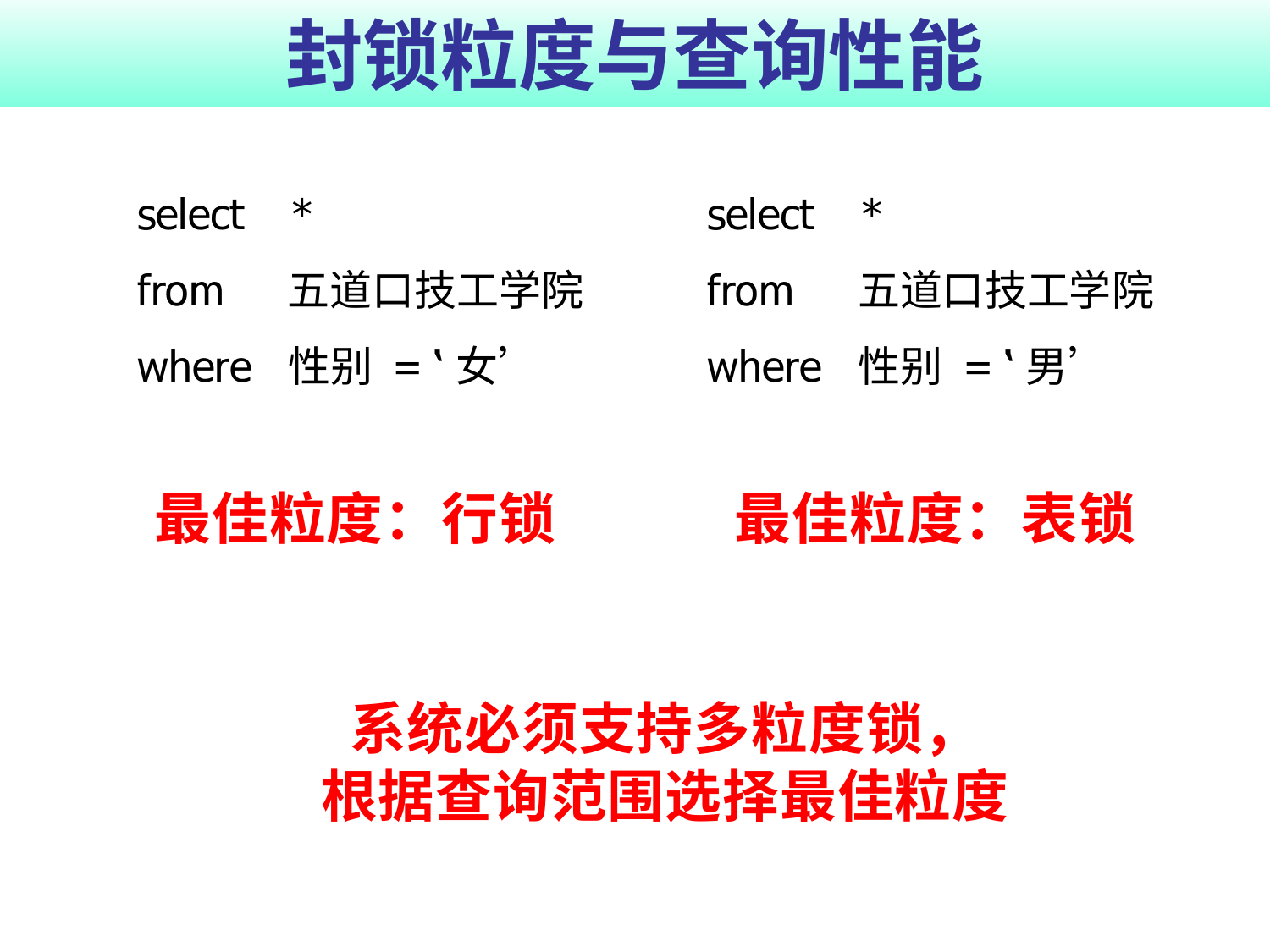

# 封锁粒度与查询性能
select 	  *
from	 五道口技工学院
where  性别 = ‘女’
select 	  *
from	 五道口技工学院
where  性别 = ‘男’
最佳粒度：行锁
最佳粒度：表锁
系统必须支持多粒度锁，
根据查询范围选择最佳粒度